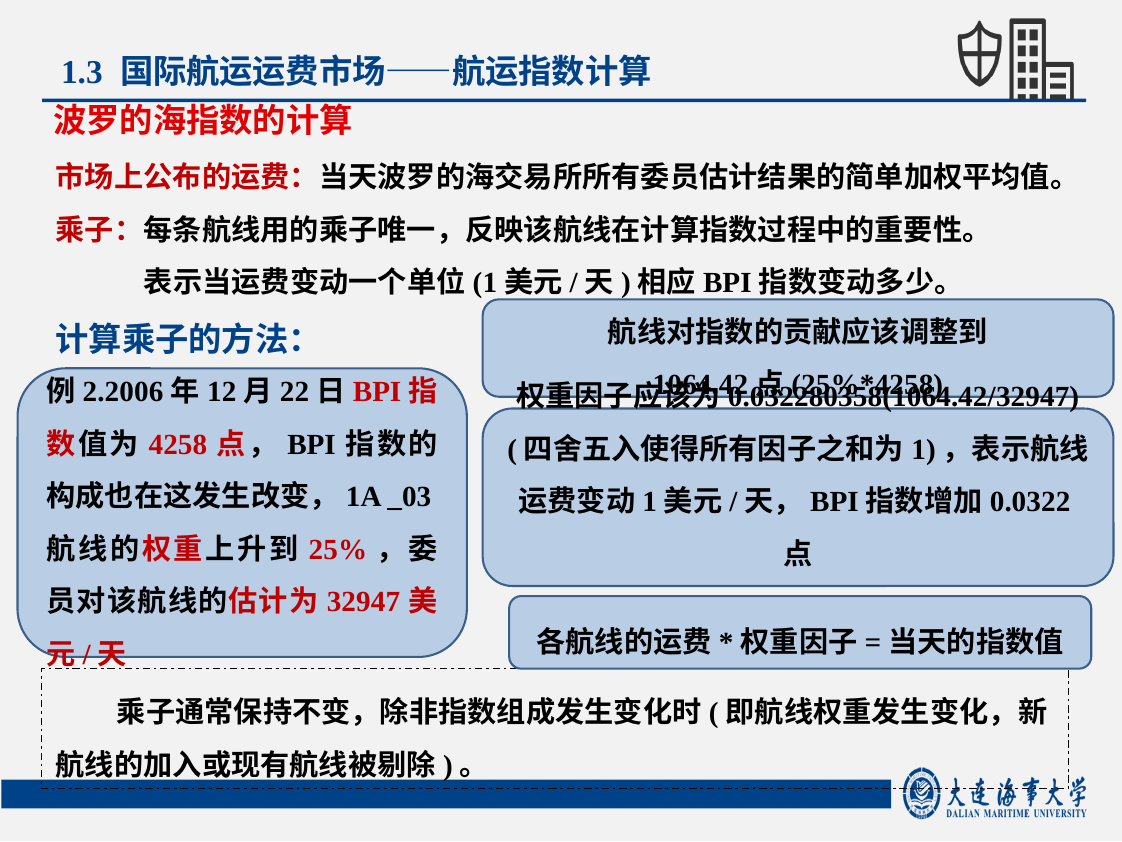

1.3 国际航运运费市场——航运指数计算
波罗的海指数的计算
市场上公布的运费：当天波罗的海交易所所有委员估计结果的简单加权平均值。
乘子：每条航线用的乘子唯一，反映该航线在计算指数过程中的重要性。
            表示当运费变动一个单位(1美元/天)相应BPI指数变动多少。
计算乘子的方法：
航线对指数的贡献应该调整到
1064.42点(25%*4258)
例2.2006年12月22日BPI指数值为4258点，BPI指数的构成也在这发生改变，1A _03航线的权重上升到25%，委员对该航线的估计为32947美元/天
权重因子应该为0.032280358(1064.42/32947)(四舍五入使得所有因子之和为1)，表示航线运费变动1美元/天，BPI指数增加0.0322点
各航线的运费*权重因子=当天的指数值
        乘子通常保持不变，除非指数组成发生变化时(即航线权重发生变化，新航线的加入或现有航线被剔除)。